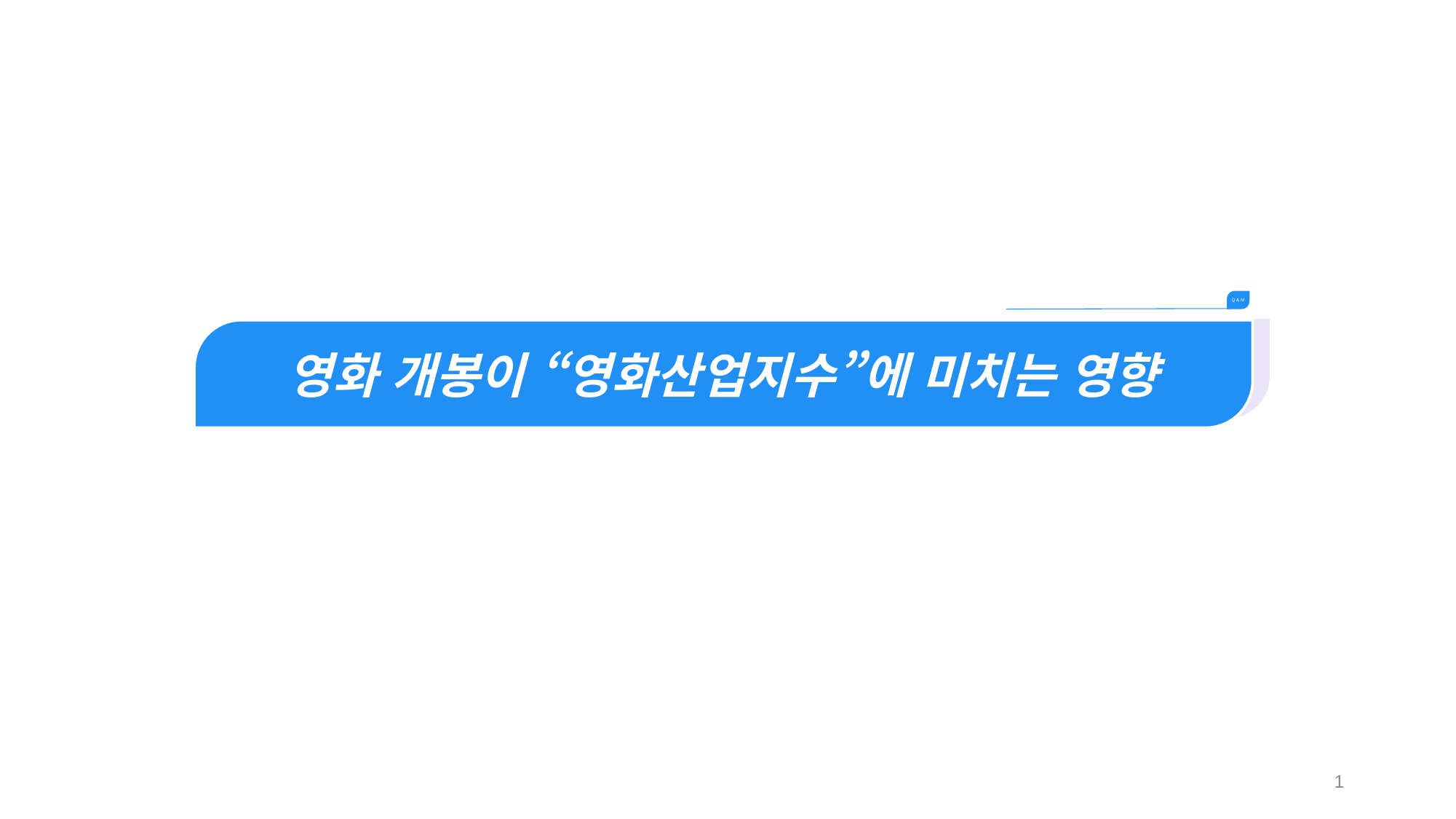

Q & M
영화 개봉이 “영화산업지수”에 미치는 영향
1